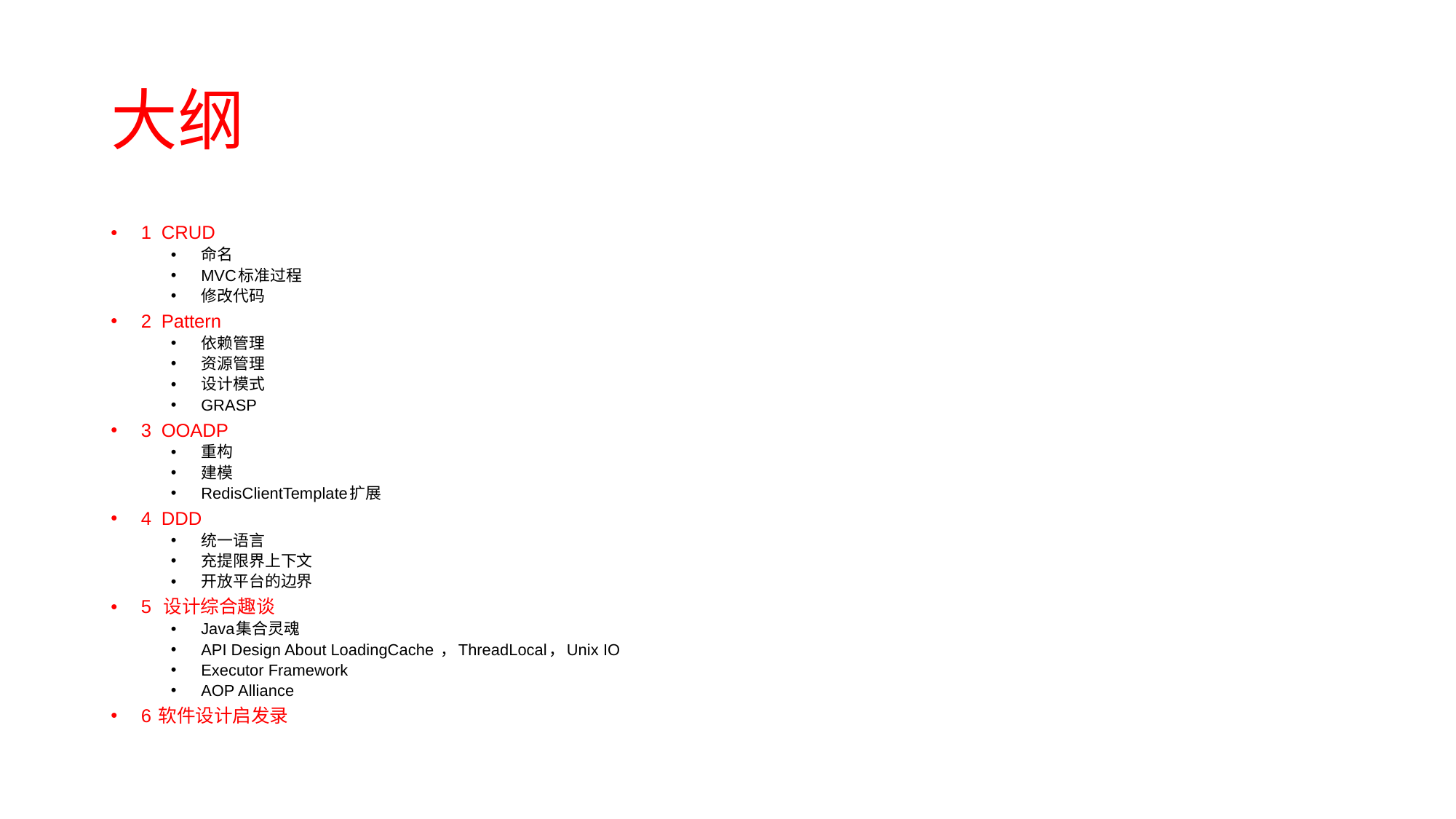

# 大纲
1  CRUD
命名
MVC标准过程
修改代码
2  Pattern
依赖管理
资源管理
设计模式
GRASP
3  OOADP
重构
建模
RedisClientTemplate扩展
4  DDD
统一语言
充提限界上下文
开放平台的边界
5  设计综合趣谈
Java集合灵魂
API Design About LoadingCache ，ThreadLocal，Unix IO
Executor Framework
AOP Alliance
6 软件设计启发录